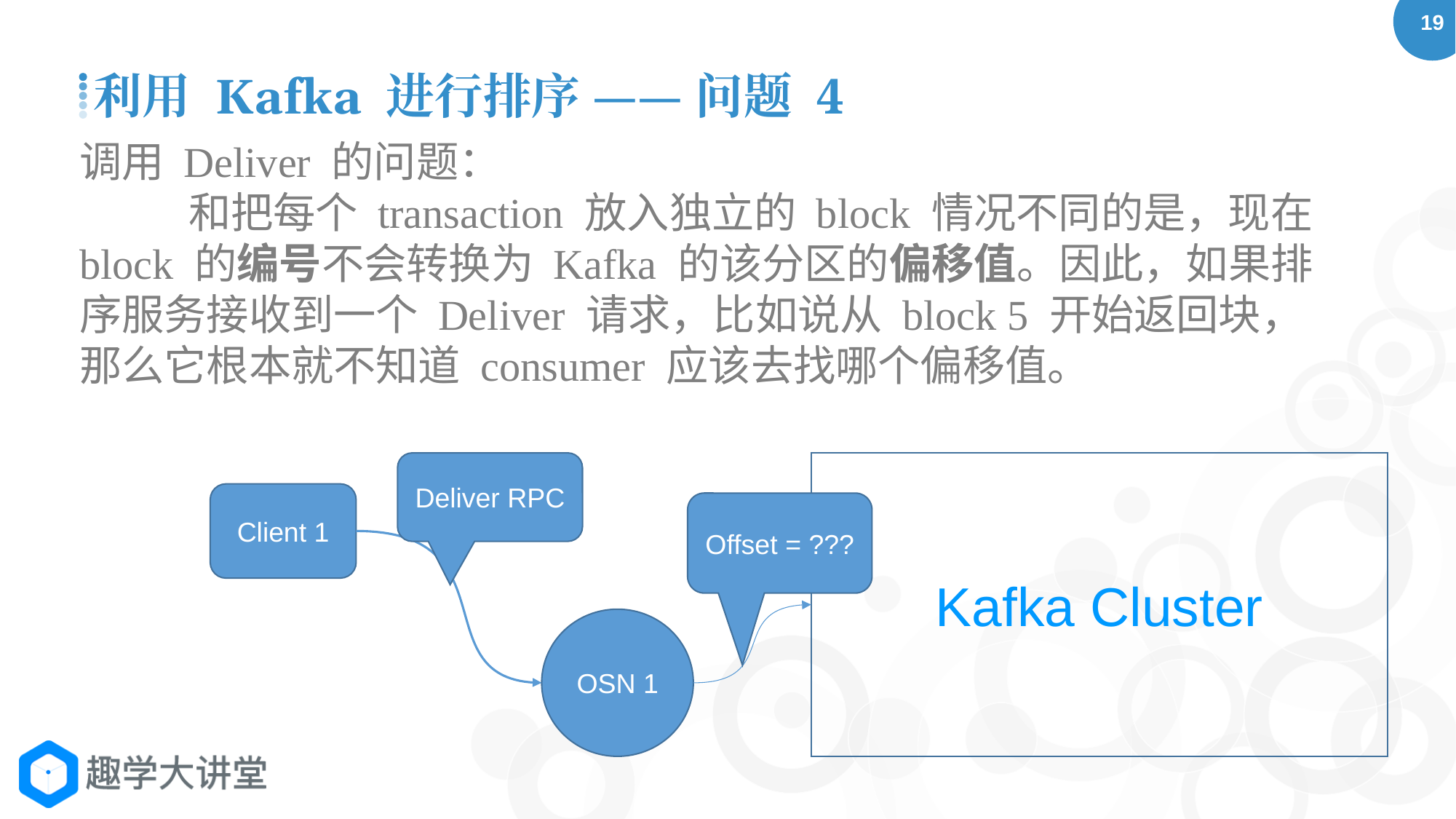

利用 Kafka 进行排序 —— 问题 4
调用 Deliver 的问题：
	和把每个 transaction 放入独立的 block 情况不同的是，现在 block 的编号不会转换为 Kafka 的该分区的偏移值。因此，如果排序服务接收到一个 Deliver 请求，比如说从 block 5 开始返回块，那么它根本就不知道 consumer 应该去找哪个偏移值。
Deliver RPC
Kafka Cluster
Client 1
Offset = ???
OSN 1